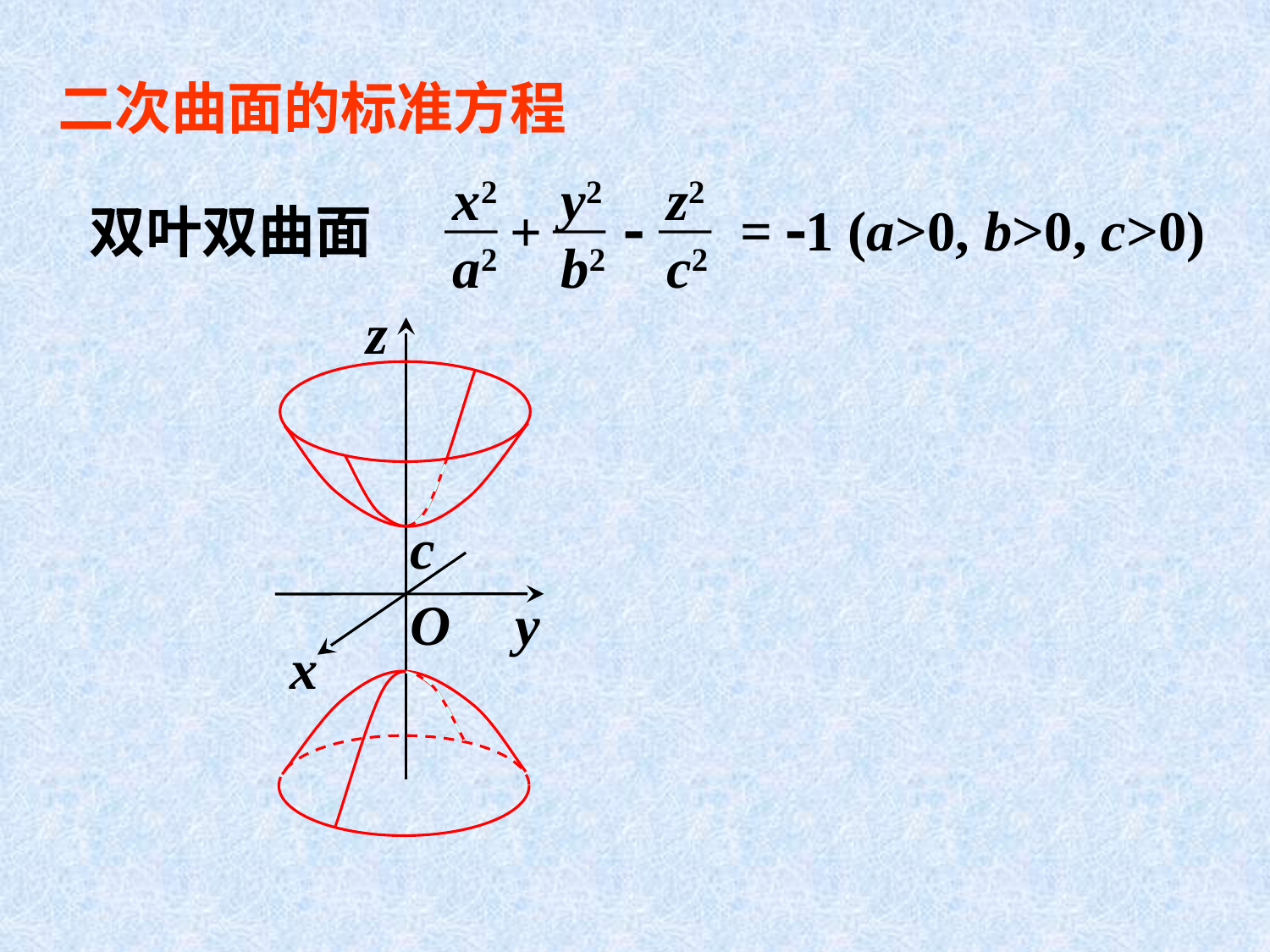

二次曲面的标准方程
x2
a2
y2
b2
z2
c2
−
= −1 (a>0, b>0, c>0)
+

双叶双曲面
z

O
y

x

c